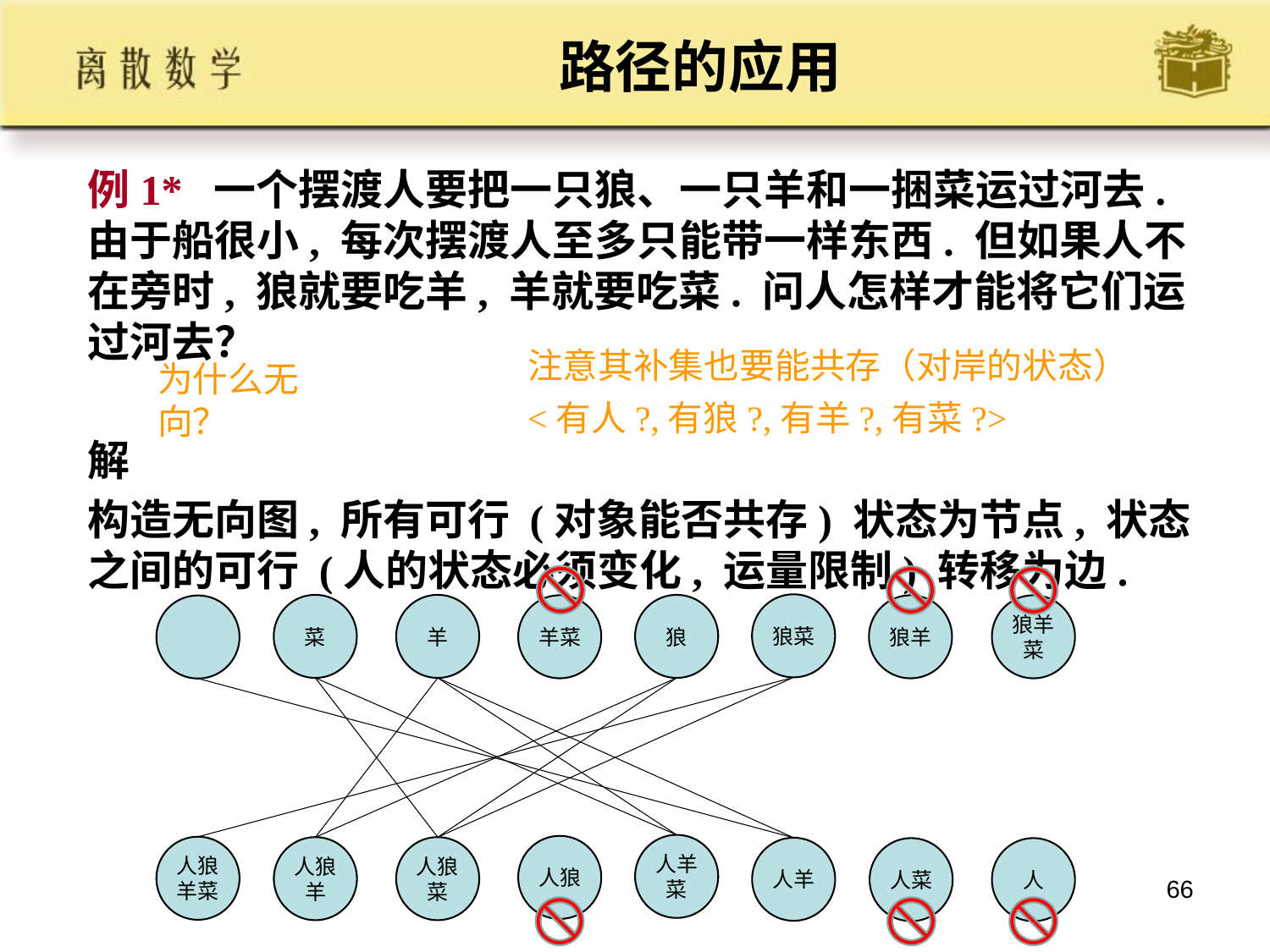

易考：
（结合逻辑推理）
将实际应用问题建模为路径搜索问题
# 路径的应用
例1*  一个摆渡人要把一只狼、一只羊和一捆菜运过河去. 由于船很小, 每次摆渡人至多只能带一样东西. 但如果人不在旁时, 狼就要吃羊, 羊就要吃菜. 问人怎样才能将它们运过河去？

解
构造无向图, 所有可行 (对象能否共存) 状态为节点, 状态之间的可行 (人的状态必须变化, 运量限制) 转移为边.

注意其补集也要能共存（对岸的状态）
<有人?,有狼?,有羊?,有菜?>
为什么无向？

狼菜
菜
羊
狼
羊菜
狼羊
狼羊菜

人羊菜
人狼
人狼羊菜
人狼羊
人狼菜
人羊
人菜
人
66